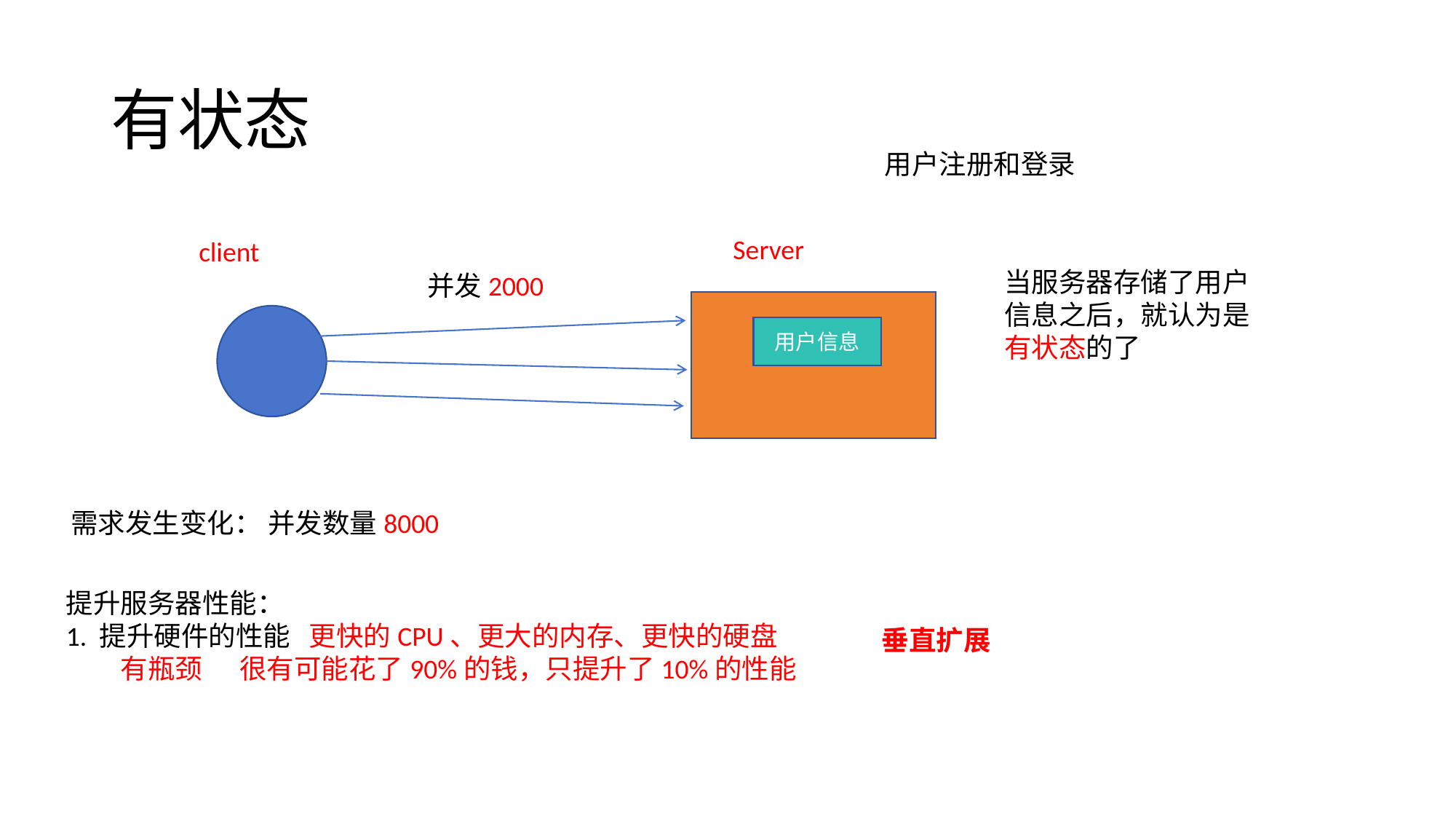

# 有状态
用户注册和登录
Server
client
当服务器存储了用户信息之后，就认为是有状态的了
并发2000

用户信息
需求发生变化： 并发数量8000
提升服务器性能：
1. 提升硬件的性能   更快的CPU、更大的内存、更快的硬盘
有瓶颈      很有可能花了90%的钱，只提升了10%的性能
垂直扩展